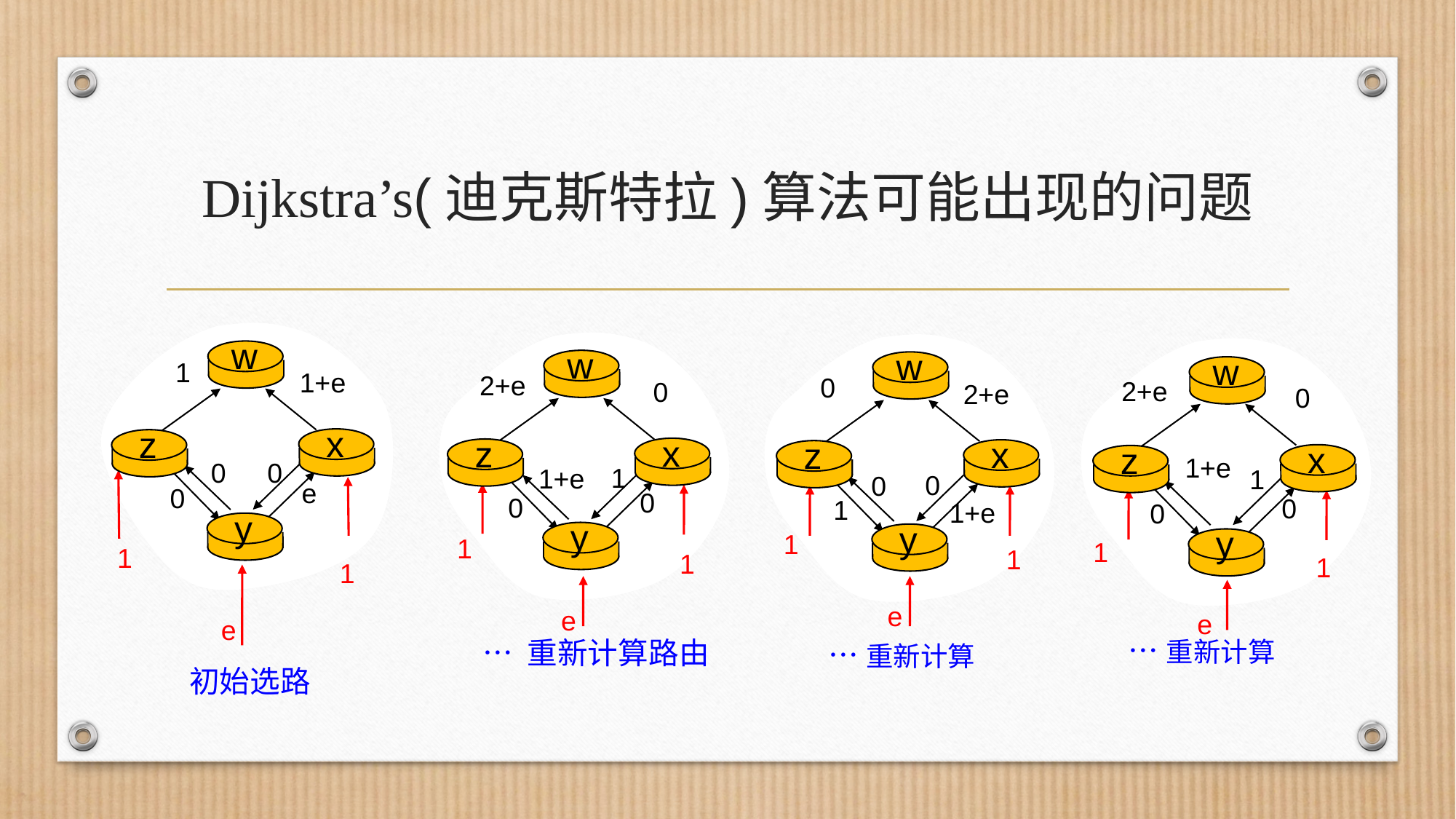

# Dijkstra’s(迪克斯特拉)算法可能出现的问题

w

w

w

w

1
1+e
2+e
0
2+e
0
2+e
0

x

z

x

z

x

z

x

z

1+e
0
0
1
1+e
1
0

0

e

0

0

0

0
1

1+e

0
y

y

y

y

1
1
1
1
1
1
1
1

e
e
e
e
…重新计算
… 重新计算路由
…重新计算
初始选路